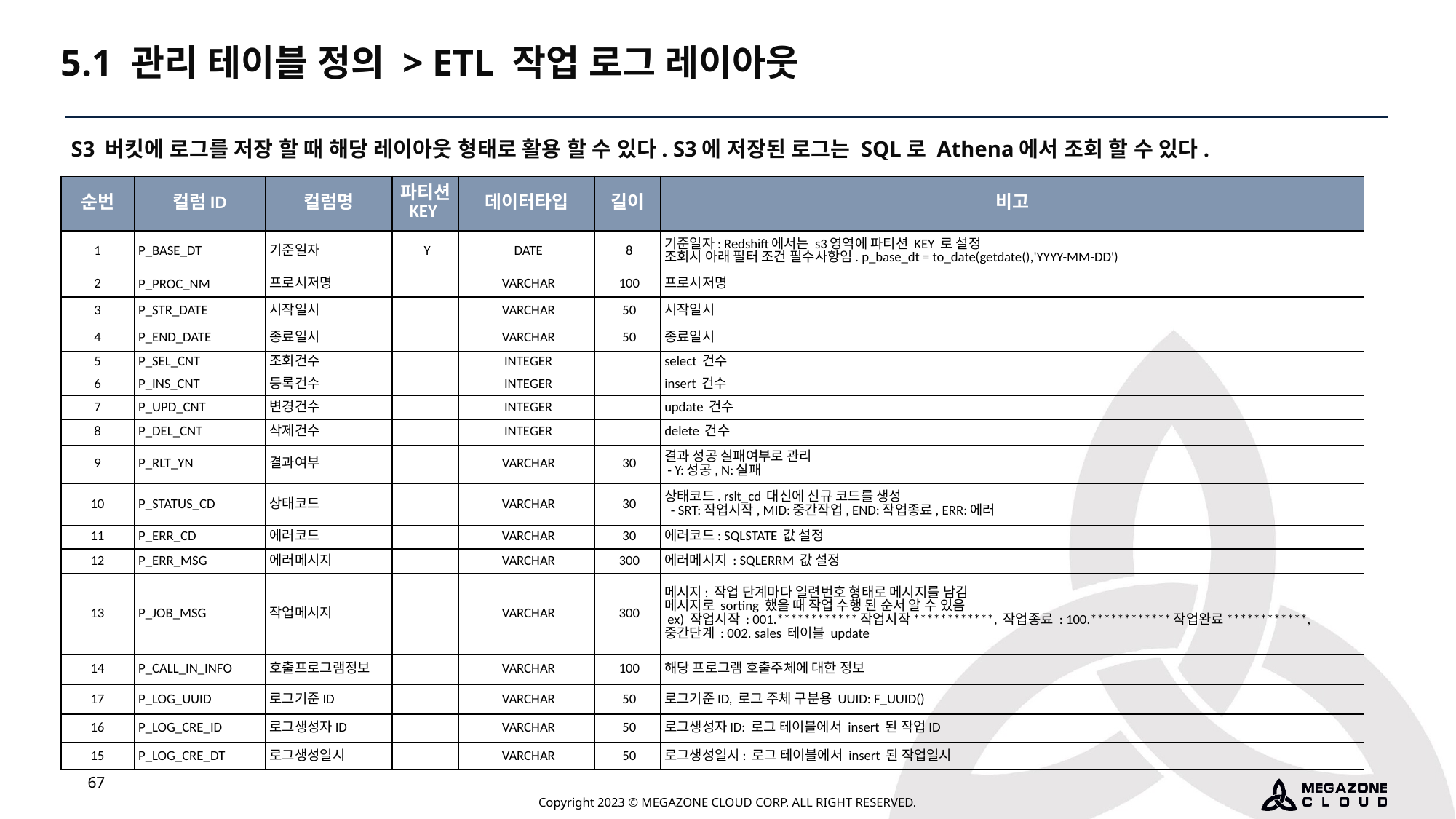

5.1 관리 테이블 정의 > ETL 작업 로그 레이아웃
S3 버킷에 로그를 저장 할 때 해당 레이아웃 형태로 활용 할 수 있다. S3에 저장된 로그는 SQL로 Athena에서 조회 할 수 있다.
| 순번 | 컬럼ID | 컬럼명 | 파티션 KEY | 데이터타입 | 길이 | 비고 |
| --- | --- | --- | --- | --- | --- | --- |
| 1 | P\_BASE\_DT | 기준일자 | Y | DATE | 8 | 기준일자: Redshift에서는 s3영역에 파티션 KEY 로 설정 조회시 아래 필터 조건 필수사항임. p\_base\_dt = to\_date(getdate(),'YYYY-MM-DD') |
| 2 | P\_PROC\_NM | 프로시저명 |  | VARCHAR | 100 | 프로시저명 |
| 3 | P\_STR\_DATE | 시작일시 |  | VARCHAR | 50 | 시작일시 |
| 4 | P\_END\_DATE | 종료일시 |  | VARCHAR | 50 | 종료일시 |
| 5 | P\_SEL\_CNT | 조회건수 |  | INTEGER |  | select 건수 |
| 6 | P\_INS\_CNT | 등록건수 |  | INTEGER |  | insert 건수 |
| 7 | P\_UPD\_CNT | 변경건수 |  | INTEGER |  | update 건수 |
| 8 | P\_DEL\_CNT | 삭제건수 |  | INTEGER |  | delete 건수 |
| 9 | P\_RLT\_YN | 결과여부 |  | VARCHAR | 30 | 결과 성공 실패여부로 관리 - Y:성공, N:실패 |
| 10 | P\_STATUS\_CD | 상태코드 |  | VARCHAR | 30 | 상태코드. rslt\_cd 대신에 신규 코드를 생성 - SRT:작업시작, MID:중간작업, END:작업종료, ERR:에러 |
| 11 | P\_ERR\_CD | 에러코드 |  | VARCHAR | 30 | 에러코드: SQLSTATE 값 설정 |
| 12 | P\_ERR\_MSG | 에러메시지 |  | VARCHAR | 300 | 에러메시지 : SQLERRM 값 설정 |
| 13 | P\_JOB\_MSG | 작업메시지 |  | VARCHAR | 300 | 메시지: 작업 단계마다 일련번호 형태로 메시지를 남김 메시지로 sorting 했을 때 작업 수행 된 순서 알 수 있음 ex) 작업시작 : 001.\*\*\*\*\*\*\*\*\*\*\*\*작업시작\*\*\*\*\*\*\*\*\*\*\*\*, 작업종료 : 100.\*\*\*\*\*\*\*\*\*\*\*\*작업완료\*\*\*\*\*\*\*\*\*\*\*\*, 중간단계 : 002. sales 테이블 update |
| 14 | P\_CALL\_IN\_INFO | 호출프로그램정보 |  | VARCHAR | 100 | 해당 프로그램 호출주체에 대한 정보 |
| 17 | P\_LOG\_UUID | 로그기준ID |  | VARCHAR | 50 | 로그기준ID, 로그 주체 구분용 UUID: F\_UUID() |
| 16 | P\_LOG\_CRE\_ID | 로그생성자ID |  | VARCHAR | 50 | 로그생성자ID: 로그 테이블에서 insert 된 작업ID |
| 15 | P\_LOG\_CRE\_DT | 로그생성일시 |  | VARCHAR | 50 | 로그생성일시: 로그 테이블에서 insert 된 작업일시 |